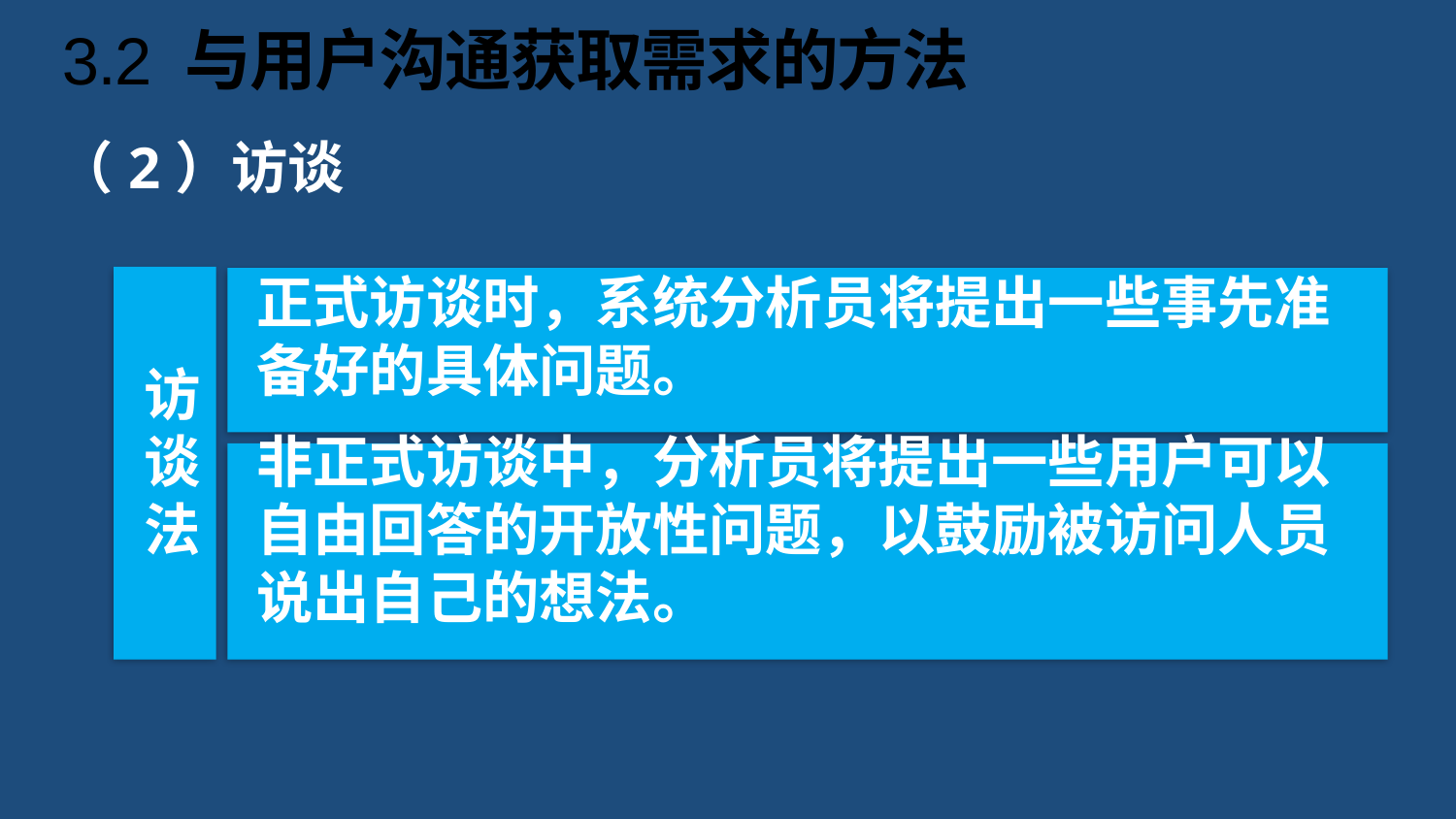

# 3.2 与用户沟通获取需求的方法
（2）访谈
访谈法

正式访谈时，系统分析员将提出一些事先准备好的具体问题。
非正式访谈中，分析员将提出一些用户可以自由回答的开放性问题，以鼓励被访问人员说出自己的想法。